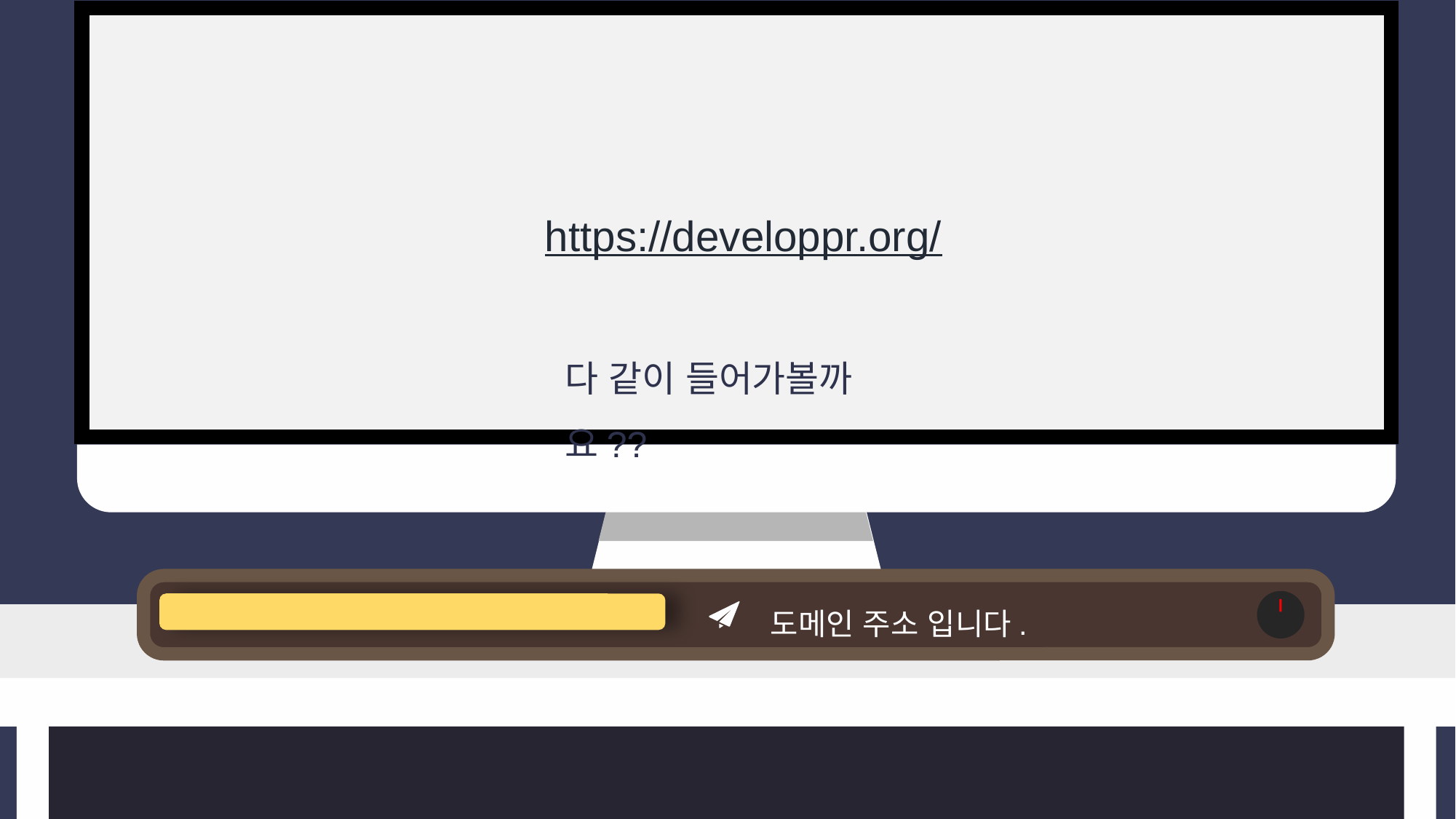

https://developpr.org/
다 같이 들어가볼까요??

도메인 주소 입니다.